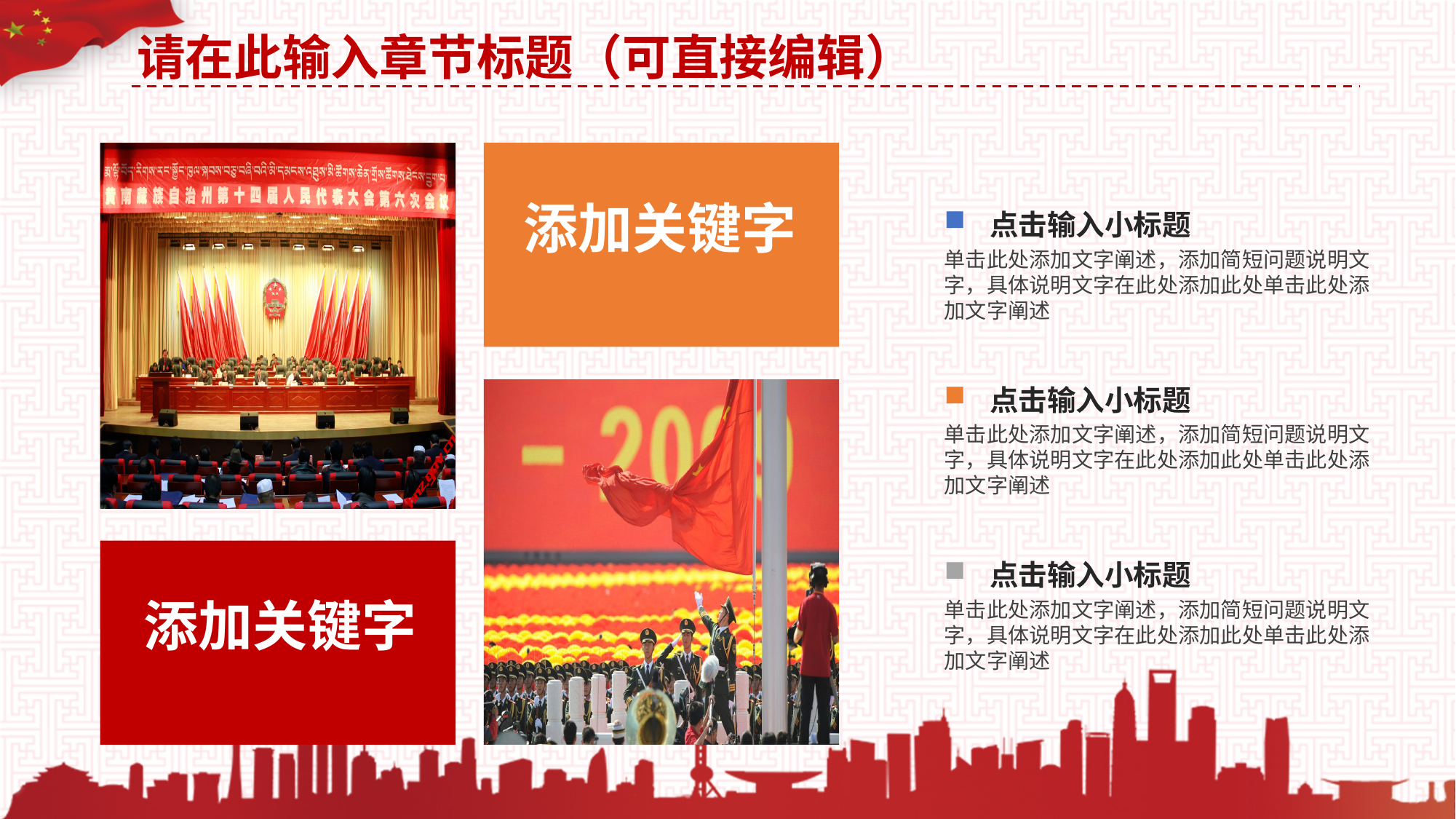

点击输入小标题
添加关键字
单击此处添加文字阐述，添加简短问题说明文字，具体说明文字在此处添加此处单击此处添加文字阐述
点击输入小标题

单击此处添加文字阐述，添加简短问题说明文字，具体说明文字在此处添加此处单击此处添加文字阐述

点击输入小标题
单击此处添加文字阐述，添加简短问题说明文字，具体说明文字在此处添加此处单击此处添加文字阐述
添加关键字